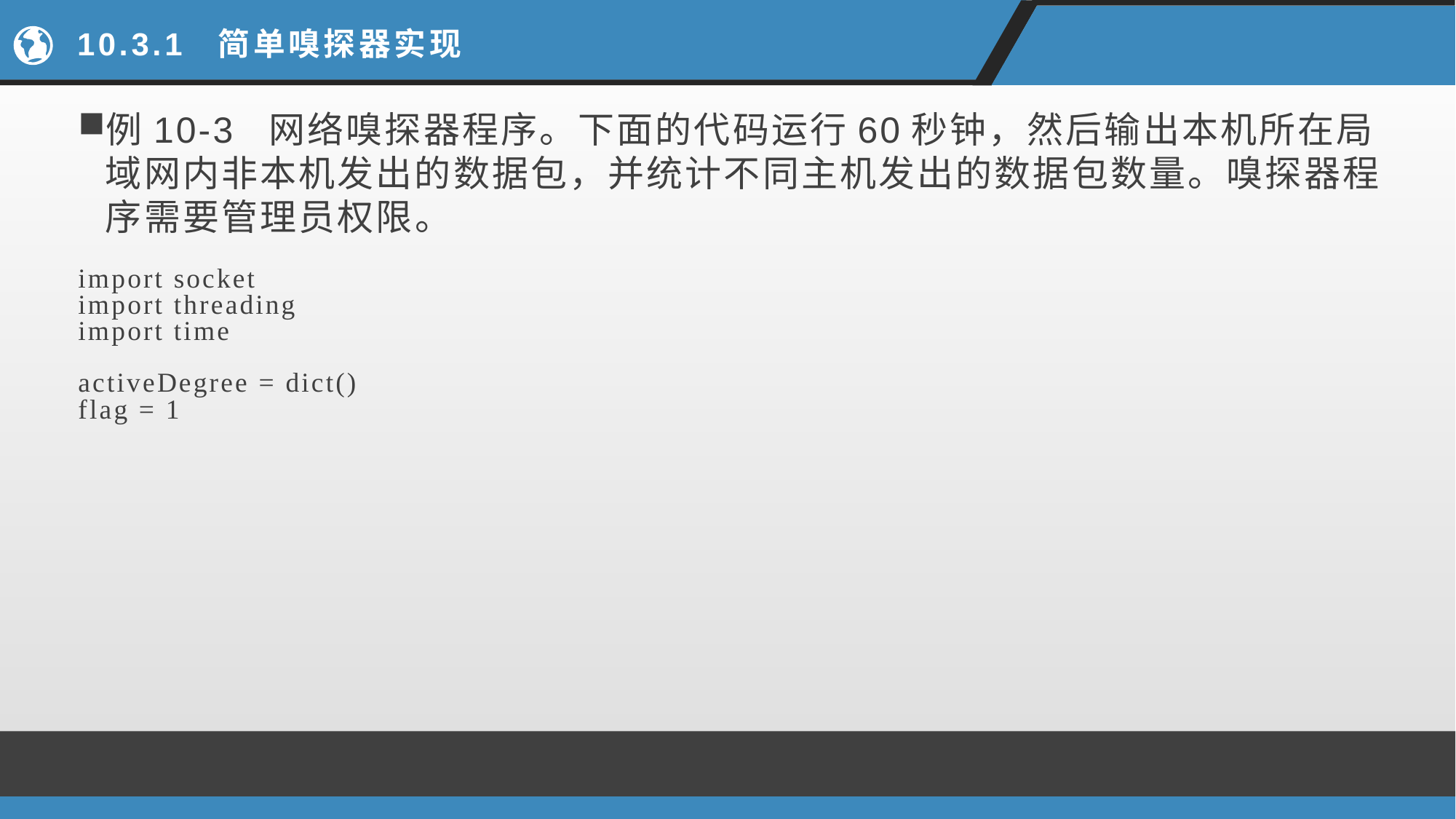

# 10.3.1  简单嗅探器实现

例10-3  网络嗅探器程序。下面的代码运行60秒钟，然后输出本机所在局域网内非本机发出的数据包，并统计不同主机发出的数据包数量。嗅探器程序需要管理员权限。

import socket
import threading
import time

activeDegree = dict()
flag = 1